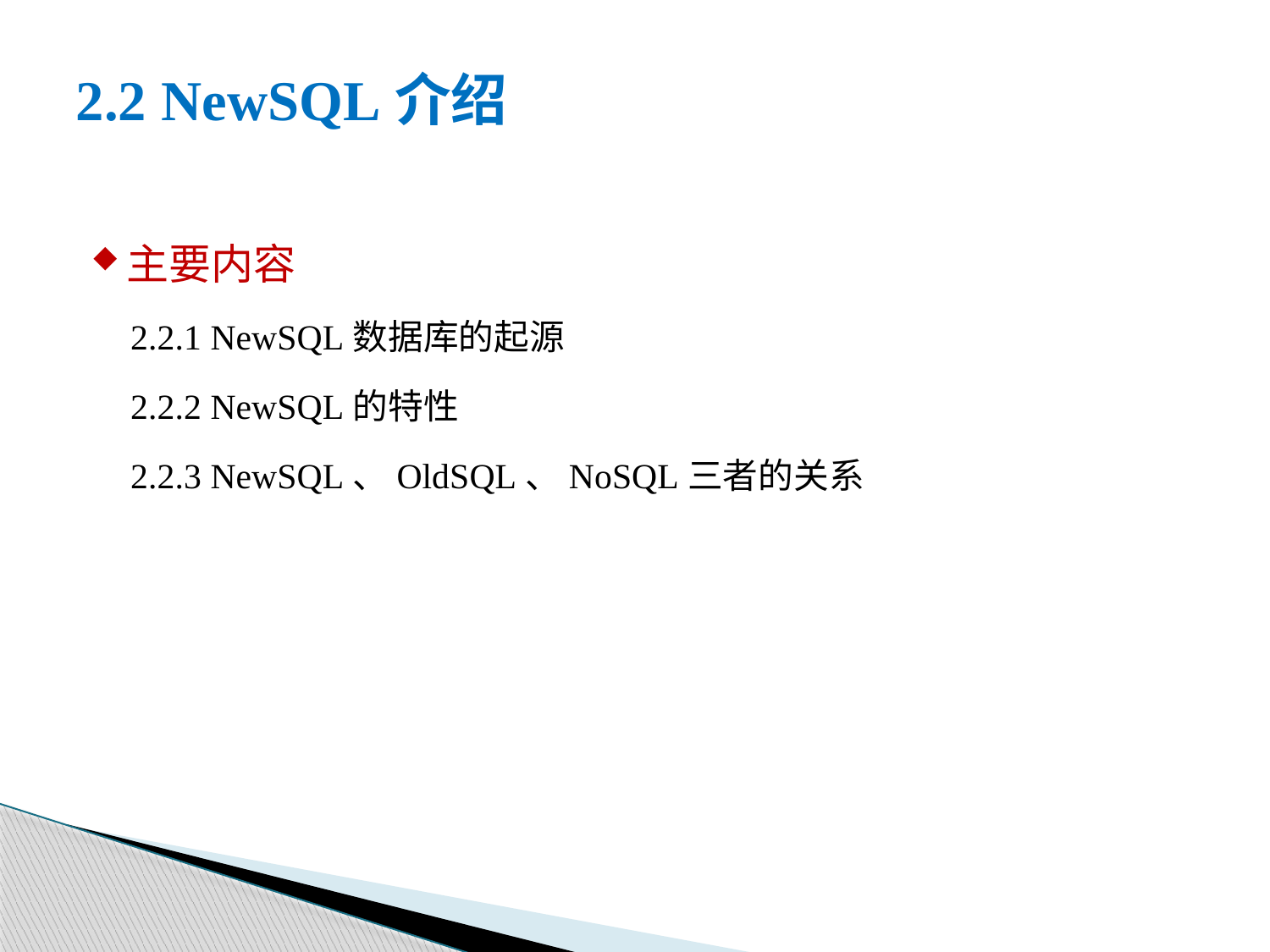

# 2.2 NewSQL介绍
主要内容
2.2.1 NewSQL数据库的起源
2.2.2 NewSQL的特性
2.2.3 NewSQL、OldSQL、NoSQL三者的关系